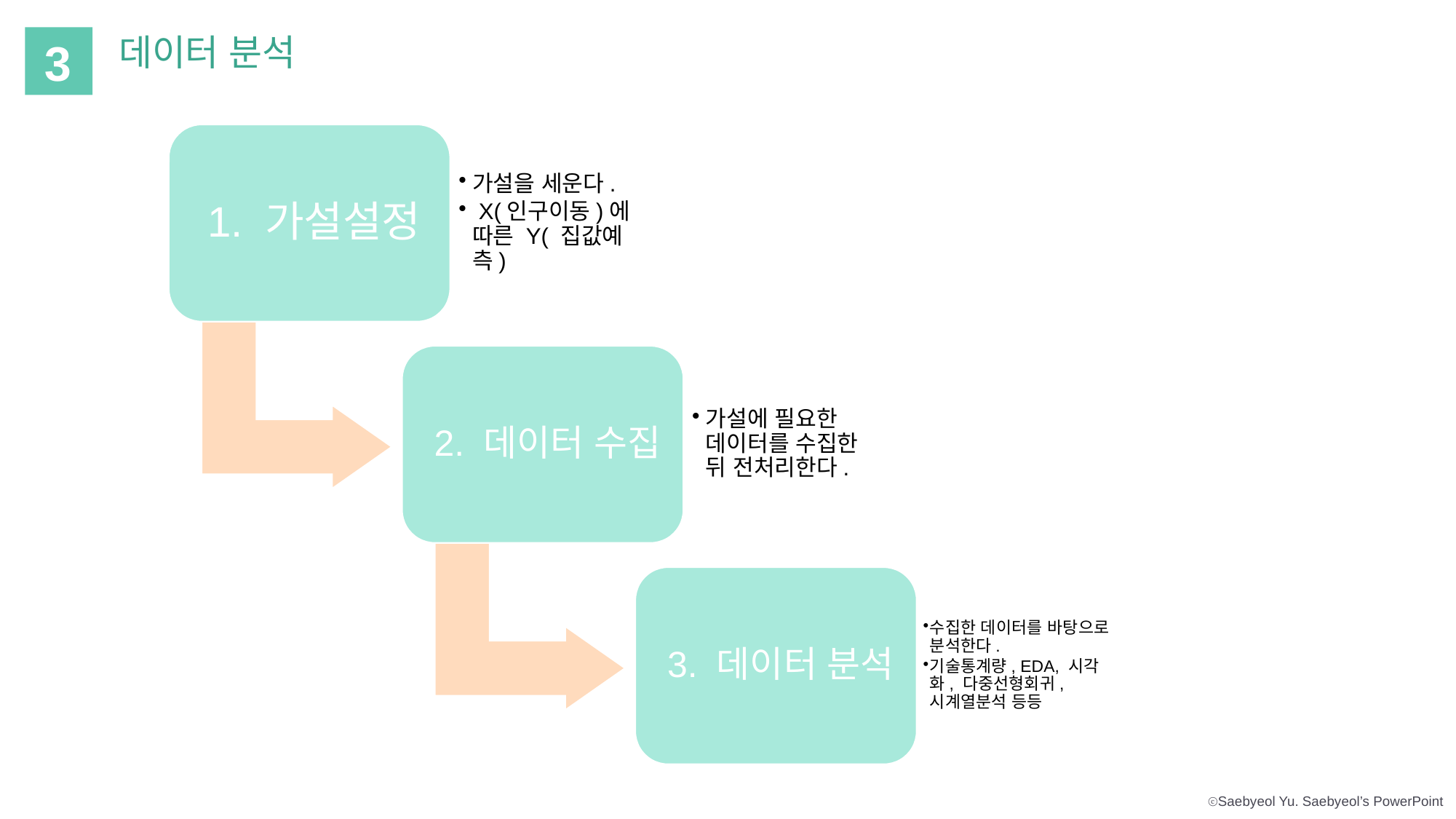

데이터 분석

3
1. 가설설정
가설을 세운다.
 X(인구이동)에 따른 Y( 집값예측)
2. 데이터 수집
가설에 필요한 데이터를 수집한 뒤 전처리한다.
3. 데이터 분석
수집한 데이터를 바탕으로 분석한다.
기술통계량, EDA, 시각화, 다중선형회귀, 시계열분석 등등